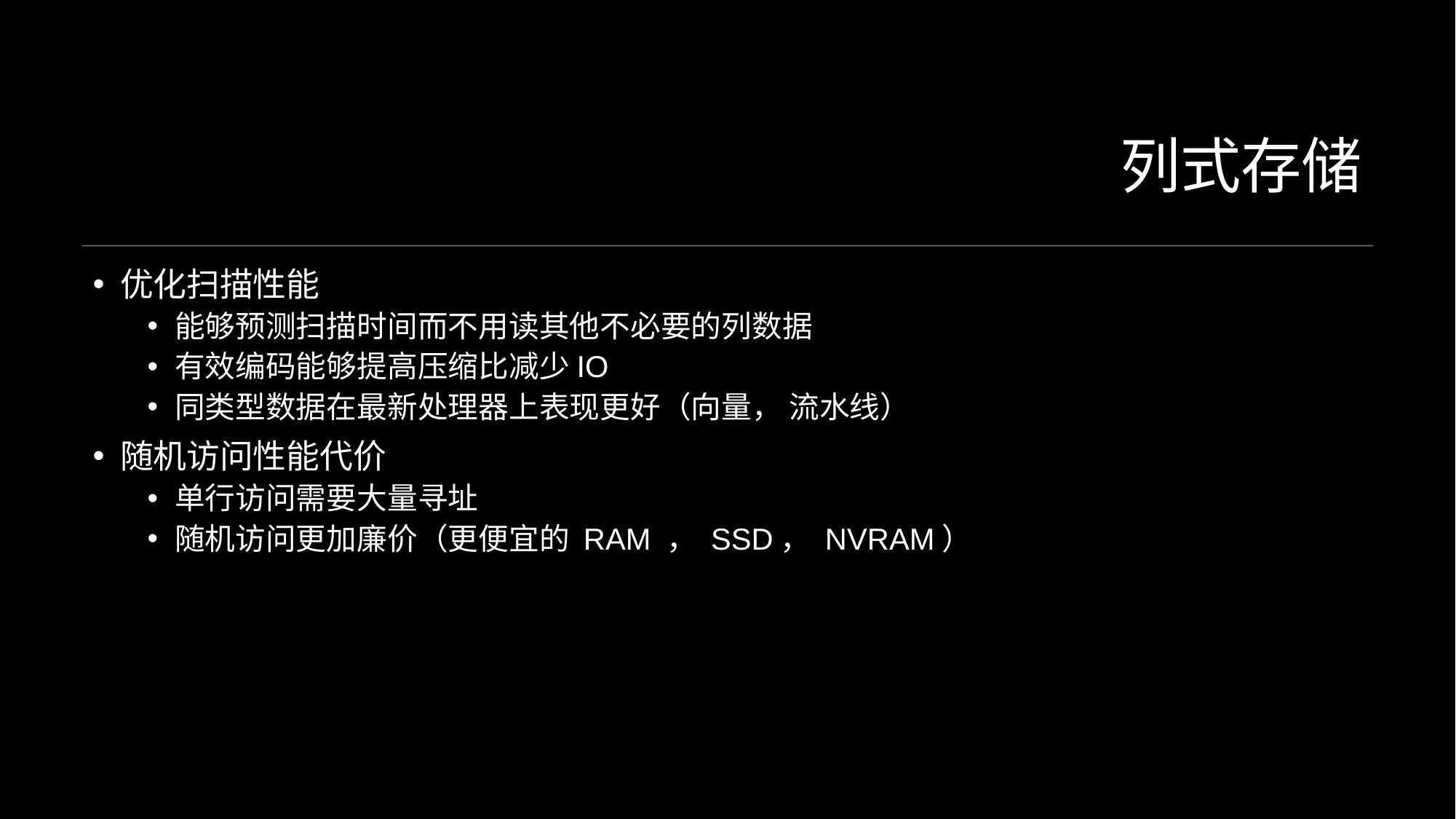

# 列式存储
优化扫描性能
能够预测扫描时间而不用读其他不必要的列数据
有效编码能够提高压缩比减少IO
同类型数据在最新处理器上表现更好（向量， 流水线）
随机访问性能代价
单行访问需要大量寻址
随机访问更加廉价（更便宜的 RAM ， SSD， NVRAM）